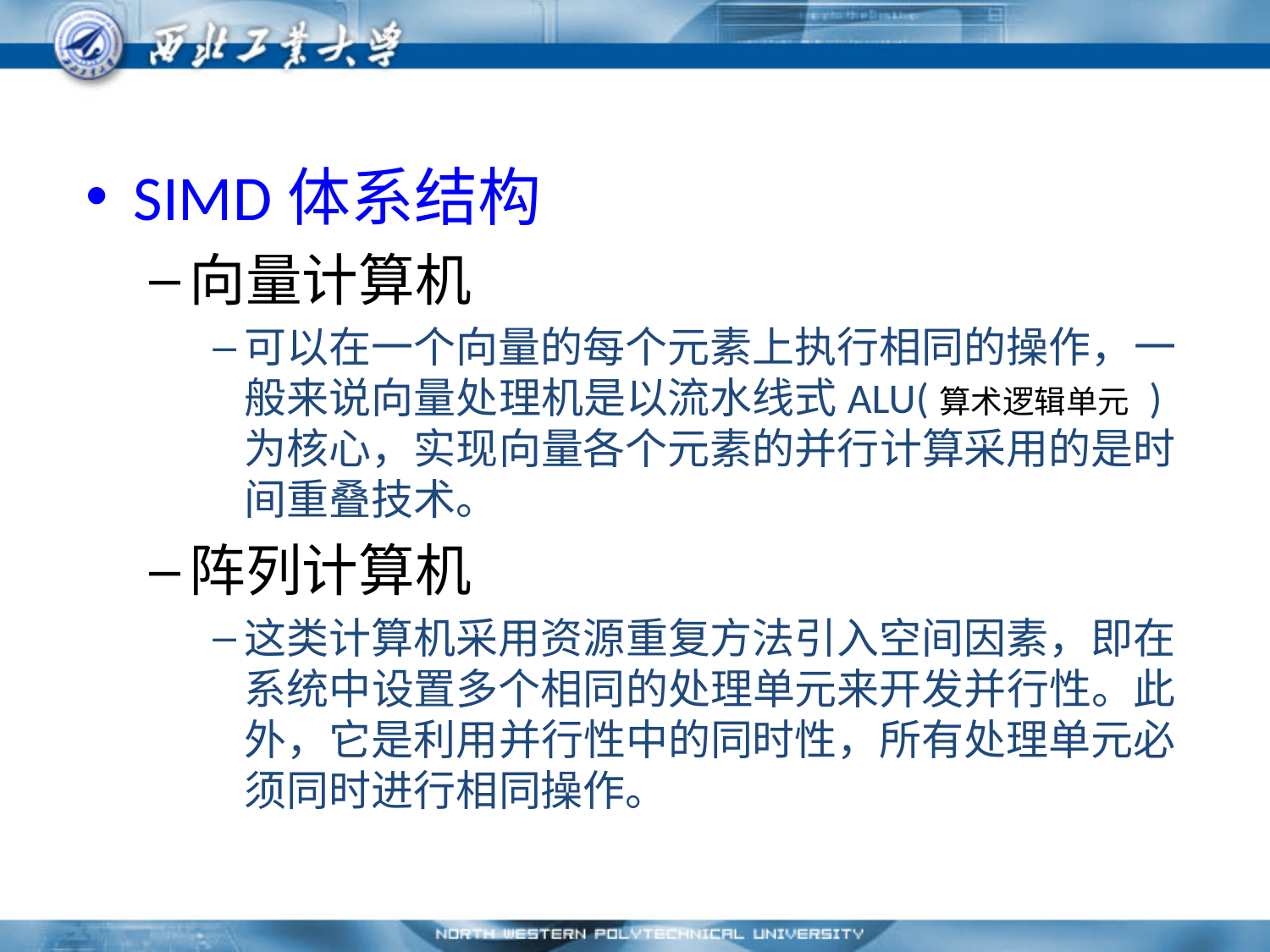

SIMD体系结构
向量计算机
可以在一个向量的每个元素上执行相同的操作，一般来说向量处理机是以流水线式ALU(算术逻辑单元 )为核心，实现向量各个元素的并行计算采用的是时间重叠技术。
阵列计算机
这类计算机采用资源重复方法引入空间因素，即在系统中设置多个相同的处理单元来开发并行性。此外，它是利用并行性中的同时性，所有处理单元必须同时进行相同操作。